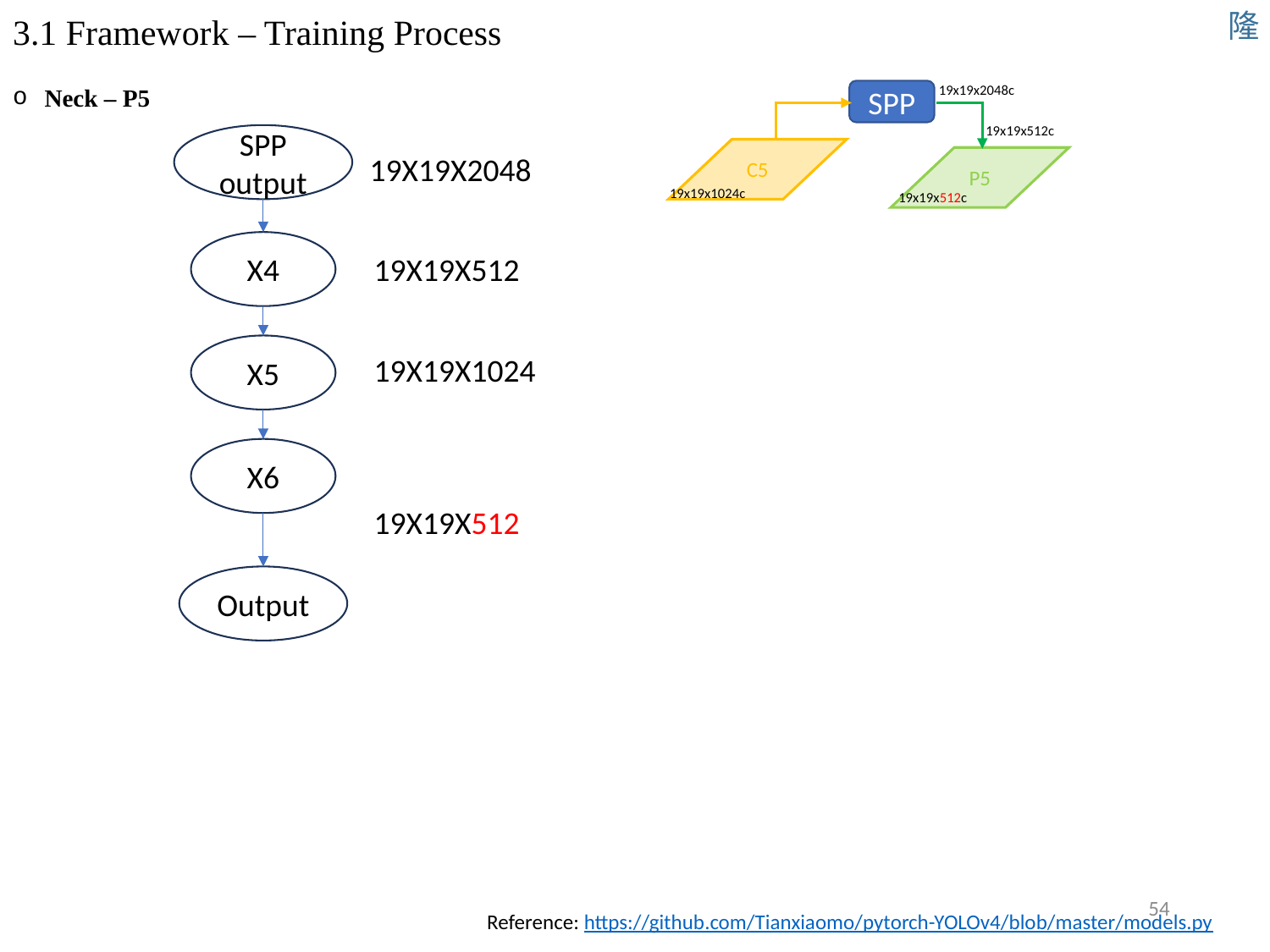

隆
# 3.1 Framework – Training Process
19x19x2048c
SPP
19x19x512c
C5
P5
19x19x1024c
19x19x512c
Neck – P5
SPP output
X4
X5
Output
19X19X2048
19X19X512
19X19X1024
X6
19X19X512
54
Reference: https://github.com/Tianxiaomo/pytorch-YOLOv4/blob/master/models.py